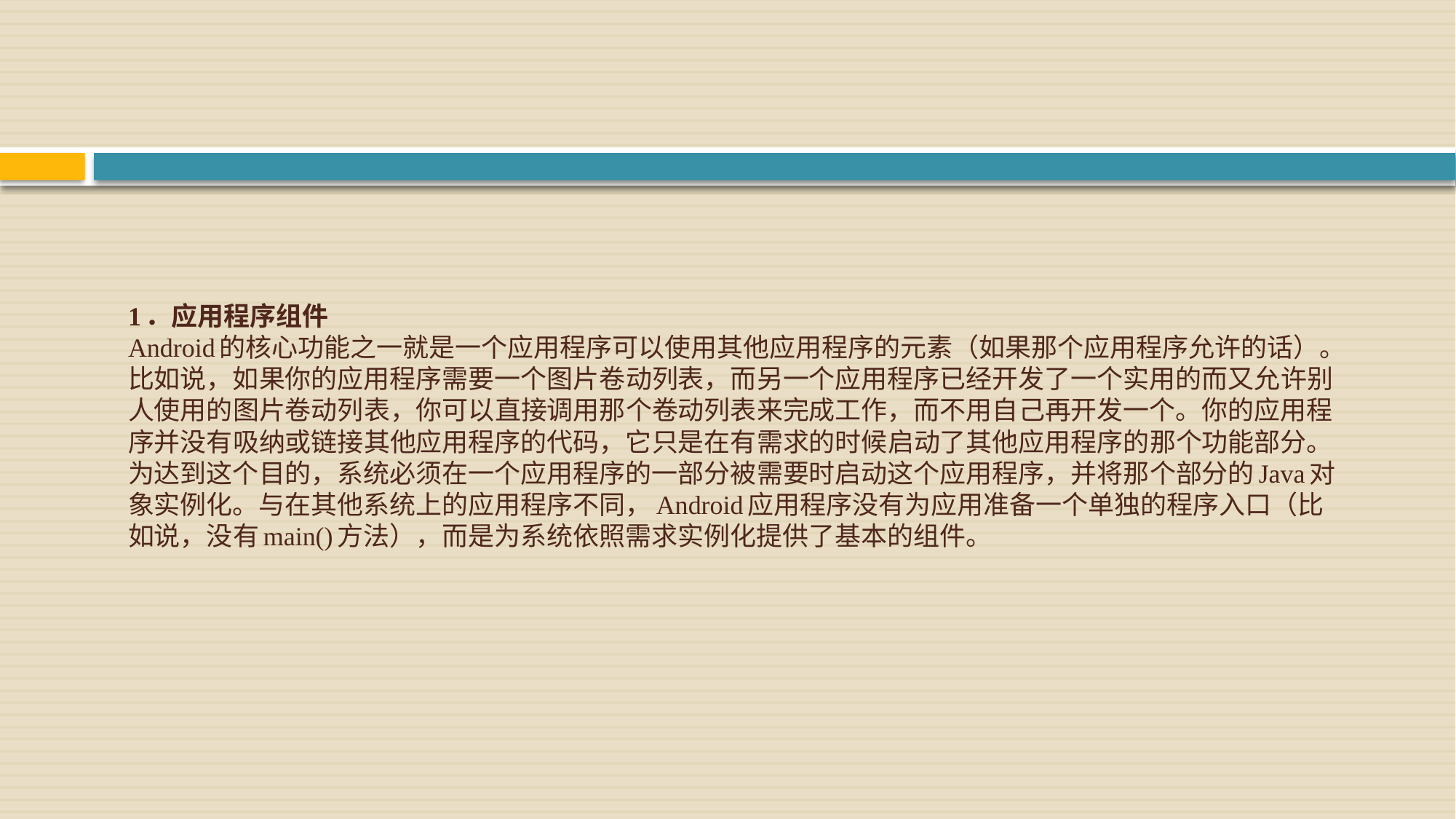

# 1．应用程序组件
Android的核心功能之一就是一个应用程序可以使用其他应用程序的元素（如果那个应用程序允许的话）。比如说，如果你的应用程序需要一个图片卷动列表，而另一个应用程序已经开发了一个实用的而又允许别人使用的图片卷动列表，你可以直接调用那个卷动列表来完成工作，而不用自己再开发一个。你的应用程序并没有吸纳或链接其他应用程序的代码，它只是在有需求的时候启动了其他应用程序的那个功能部分。
为达到这个目的，系统必须在一个应用程序的一部分被需要时启动这个应用程序，并将那个部分的Java对象实例化。与在其他系统上的应用程序不同，Android应用程序没有为应用准备一个单独的程序入口（比如说，没有main()方法），而是为系统依照需求实例化提供了基本的组件。